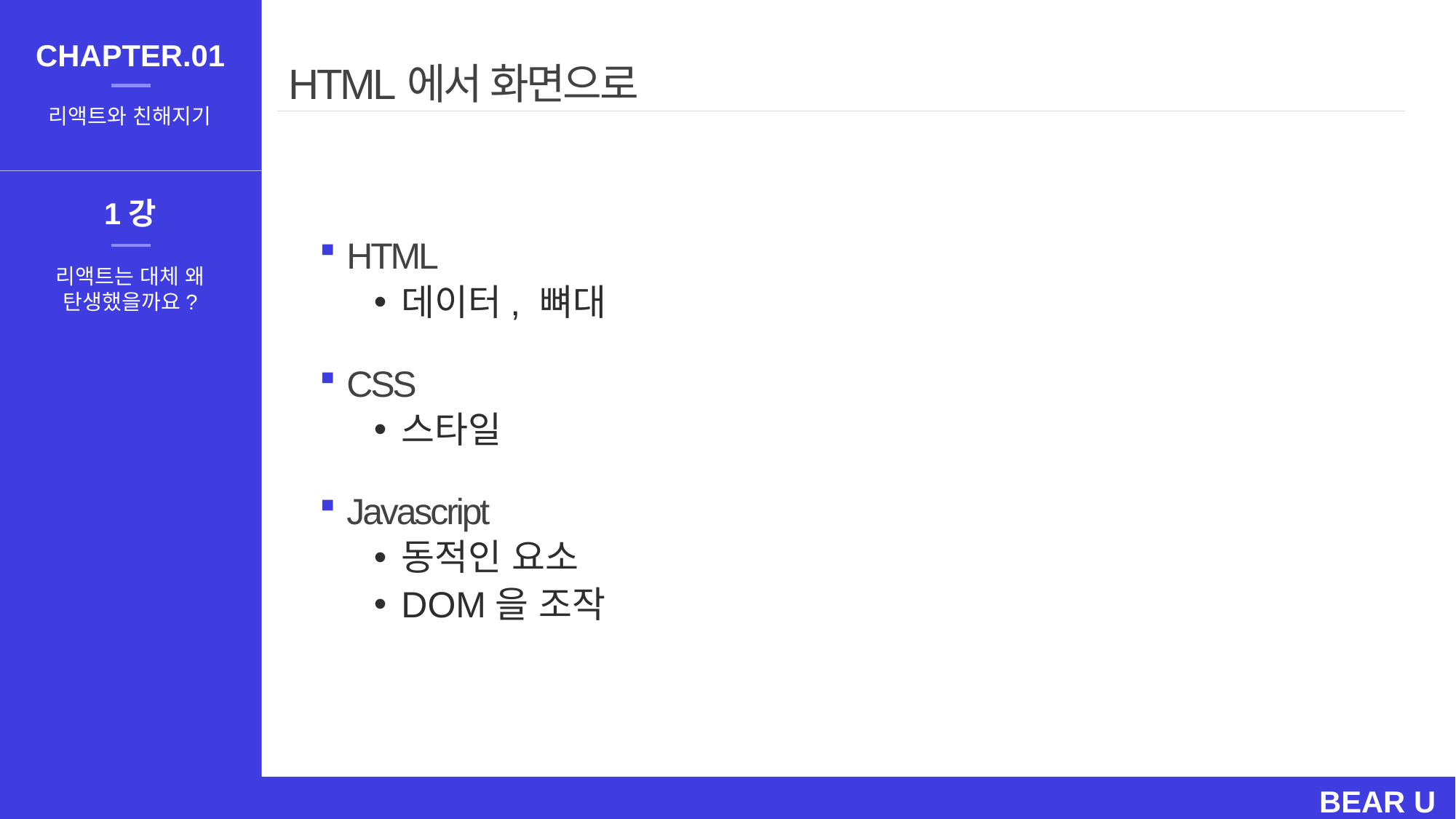

CHAPTER.01
# HTML에서 화면으로
리액트와 친해지기
1강
HTML
데이터, 뼈대
CSS
스타일
Javascript
동적인 요소
DOM을 조작

리액트는 대체 왜
탄생했을까요?